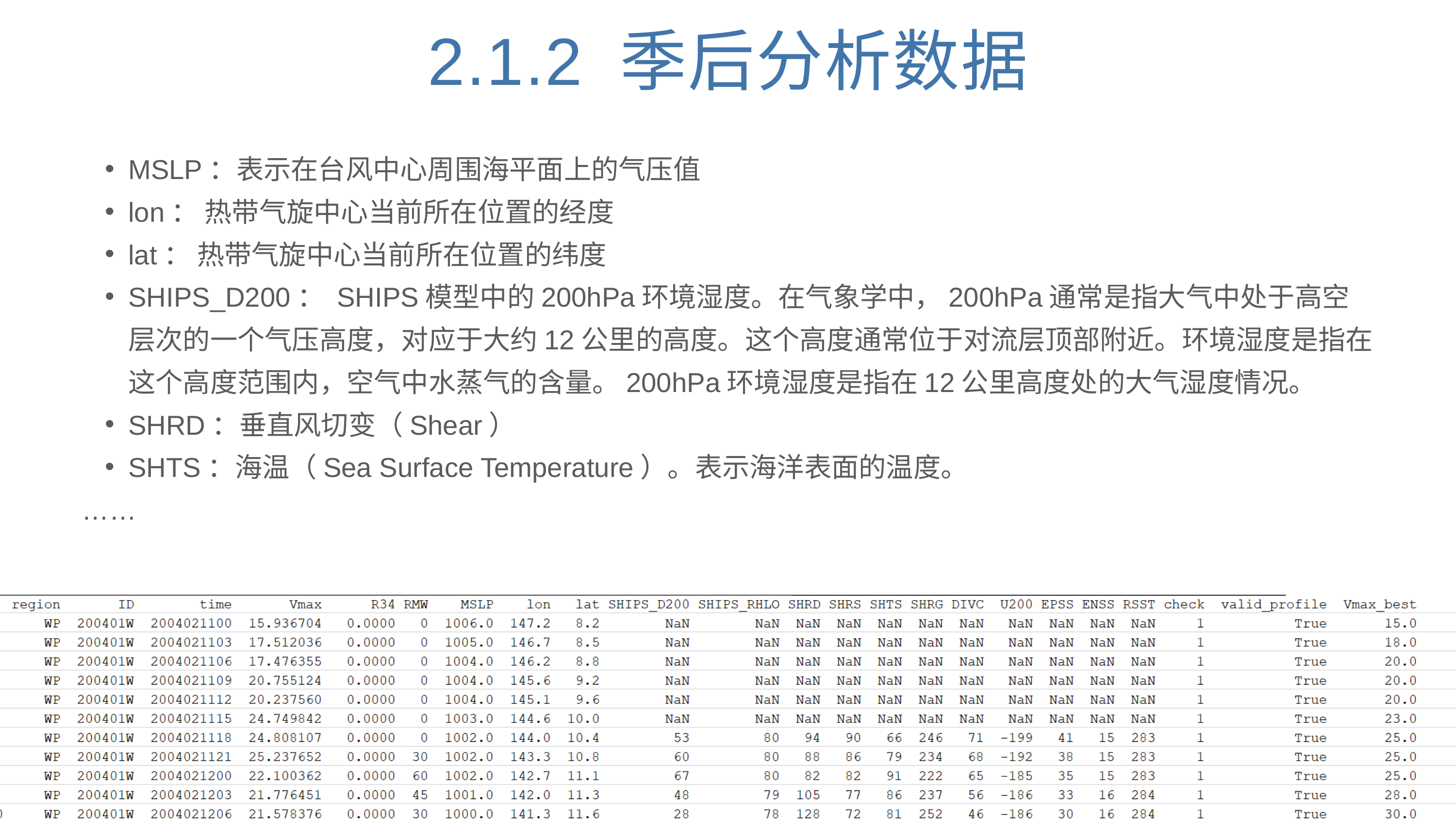

2.1.2 季后分析数据
MSLP：表示在台风中心周围海平面上的气压值
lon： 热带气旋中心当前所在位置的经度
lat： 热带气旋中心当前所在位置的纬度
SHIPS_D200： SHIPS模型中的200hPa环境湿度。在气象学中，200hPa通常是指大气中处于高空层次的一个气压高度，对应于大约12公里的高度。这个高度通常位于对流层顶部附近。环境湿度是指在这个高度范围内，空气中水蒸气的含量。200hPa环境湿度是指在12公里高度处的大气湿度情况。
SHRD：垂直风切变（Shear）
SHTS：海温（Sea Surface Temperature）。表示海洋表面的温度。
……